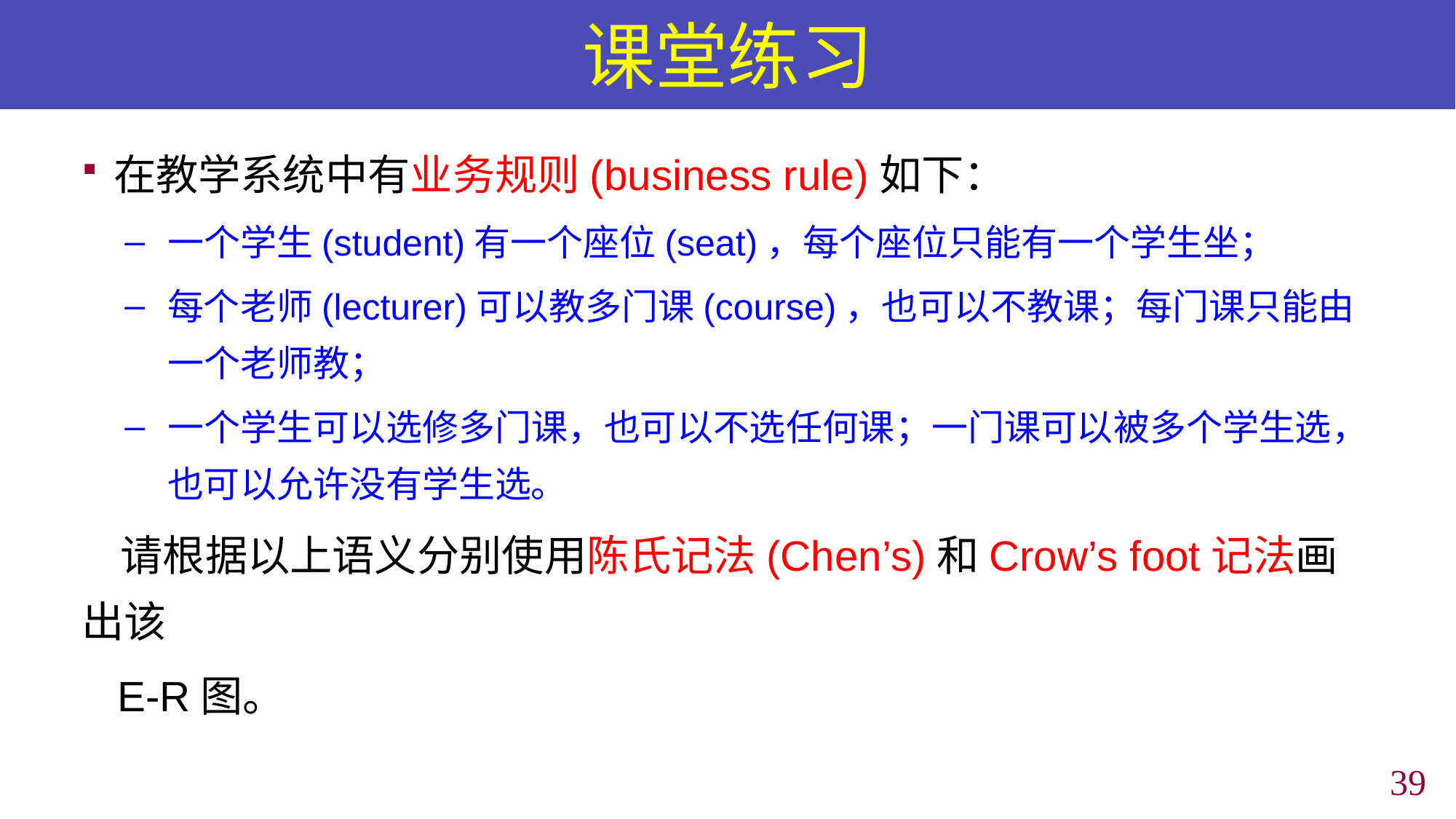

# 课堂练习
在教学系统中有业务规则(business rule)如下：
一个学生(student)有一个座位(seat)，每个座位只能有一个学生坐；
每个老师(lecturer)可以教多门课(course)，也可以不教课；每门课只能由一个老师教；
一个学生可以选修多门课，也可以不选任何课；一门课可以被多个学生选，也可以允许没有学生选。
   请根据以上语义分别使用陈氏记法(Chen’s)和Crow’s foot记法画出该
   E-R图。
39